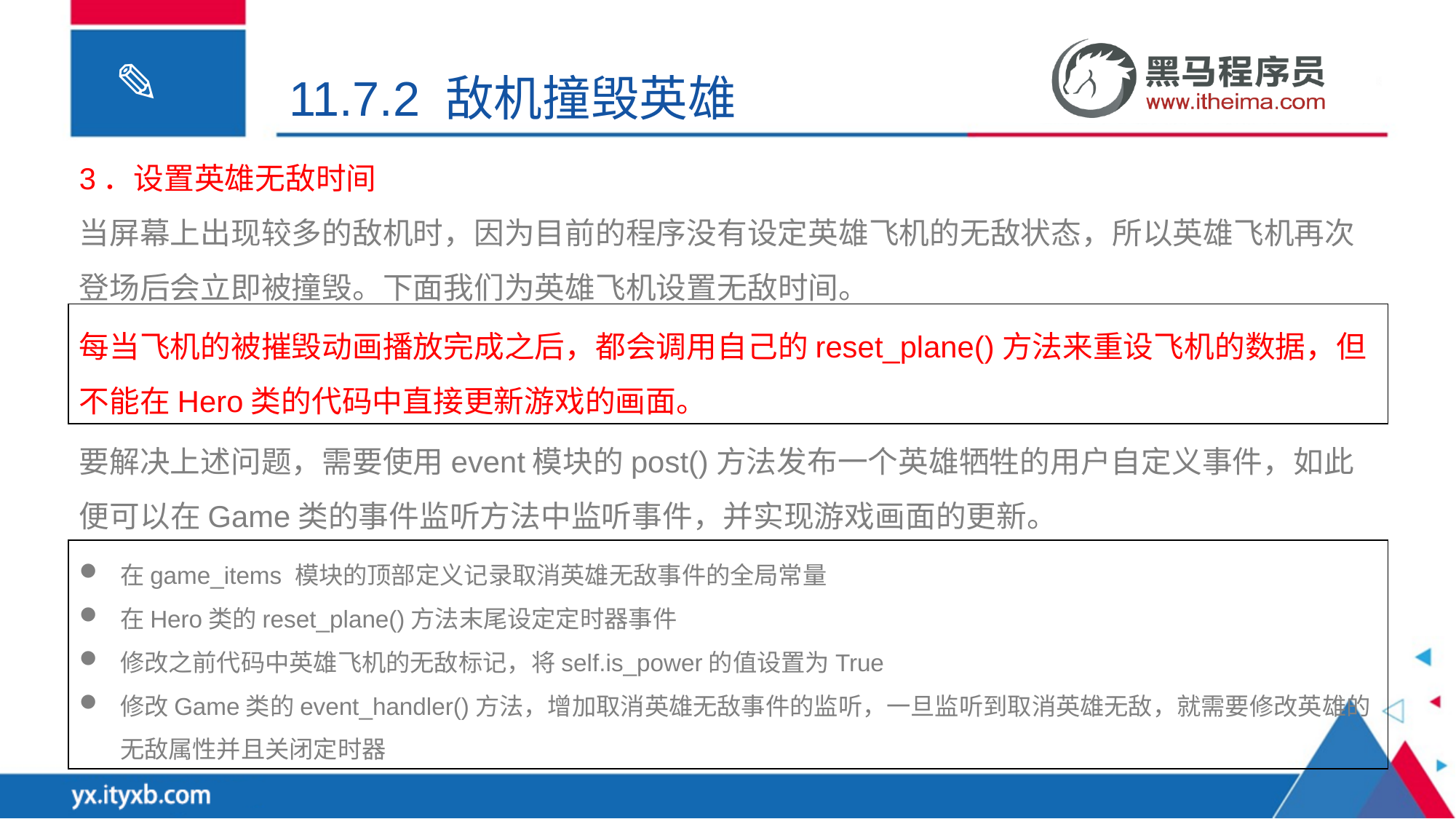

11.7.2 敌机撞毁英雄
3．设置英雄无敌时间
当屏幕上出现较多的敌机时，因为目前的程序没有设定英雄飞机的无敌状态，所以英雄飞机再次登场后会立即被撞毁。下面我们为英雄飞机设置无敌时间。
每当飞机的被摧毁动画播放完成之后，都会调用自己的reset_plane()方法来重设飞机的数据，但不能在Hero类的代码中直接更新游戏的画面。
要解决上述问题，需要使用event模块的post()方法发布一个英雄牺牲的用户自定义事件，如此便可以在Game类的事件监听方法中监听事件，并实现游戏画面的更新。
在game_items 模块的顶部定义记录取消英雄无敌事件的全局常量
在Hero类的reset_plane()方法末尾设定定时器事件
修改之前代码中英雄飞机的无敌标记，将self.is_power的值设置为True
修改Game类的event_handler()方法，增加取消英雄无敌事件的监听，一旦监听到取消英雄无敌，就需要修改英雄的无敌属性并且关闭定时器